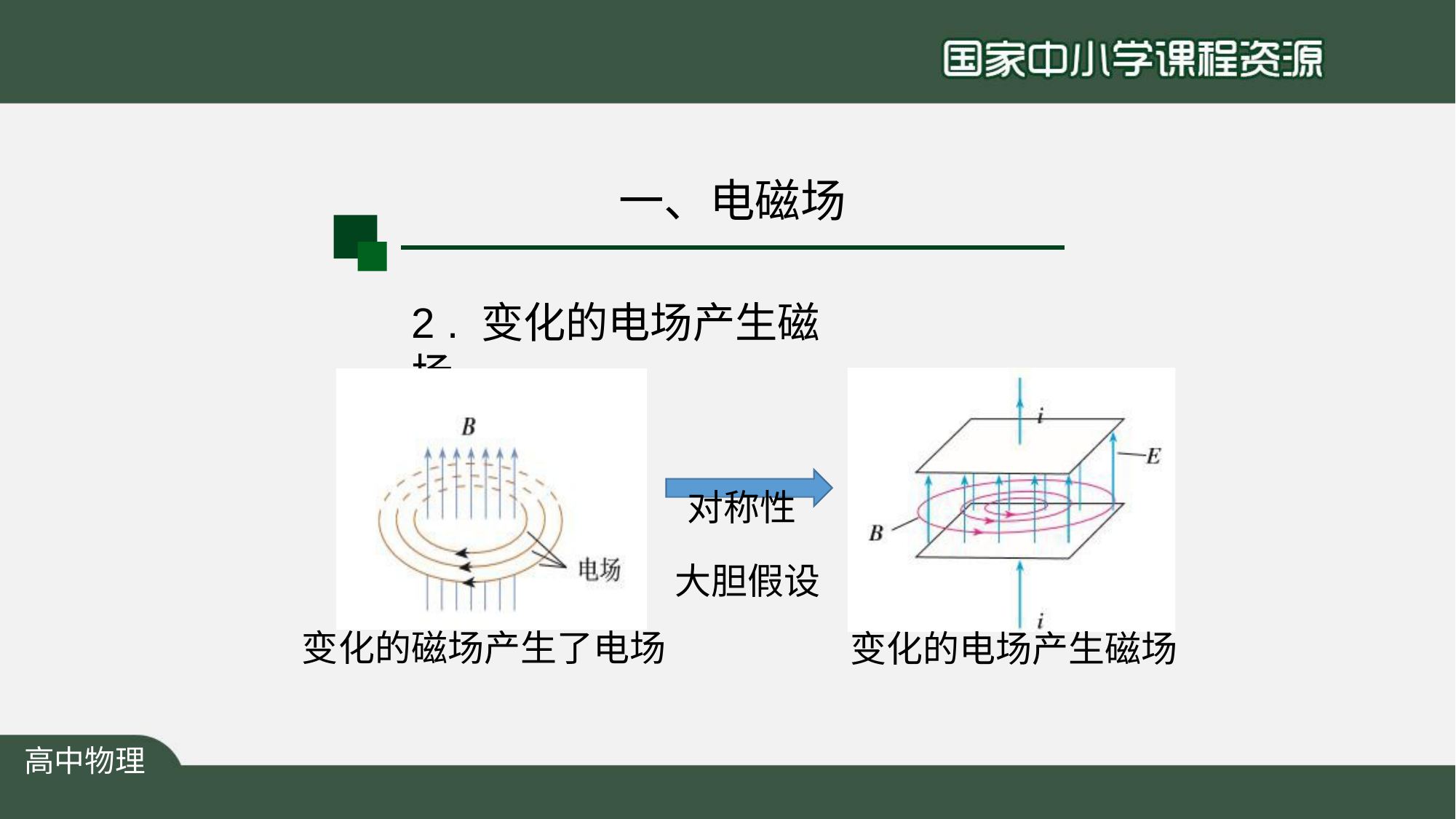

# 一、电磁场

2 . 变化的电场产生磁场

对称性 大胆假设

变化的磁场产生了电场
变化的电场产生磁场
高中物理